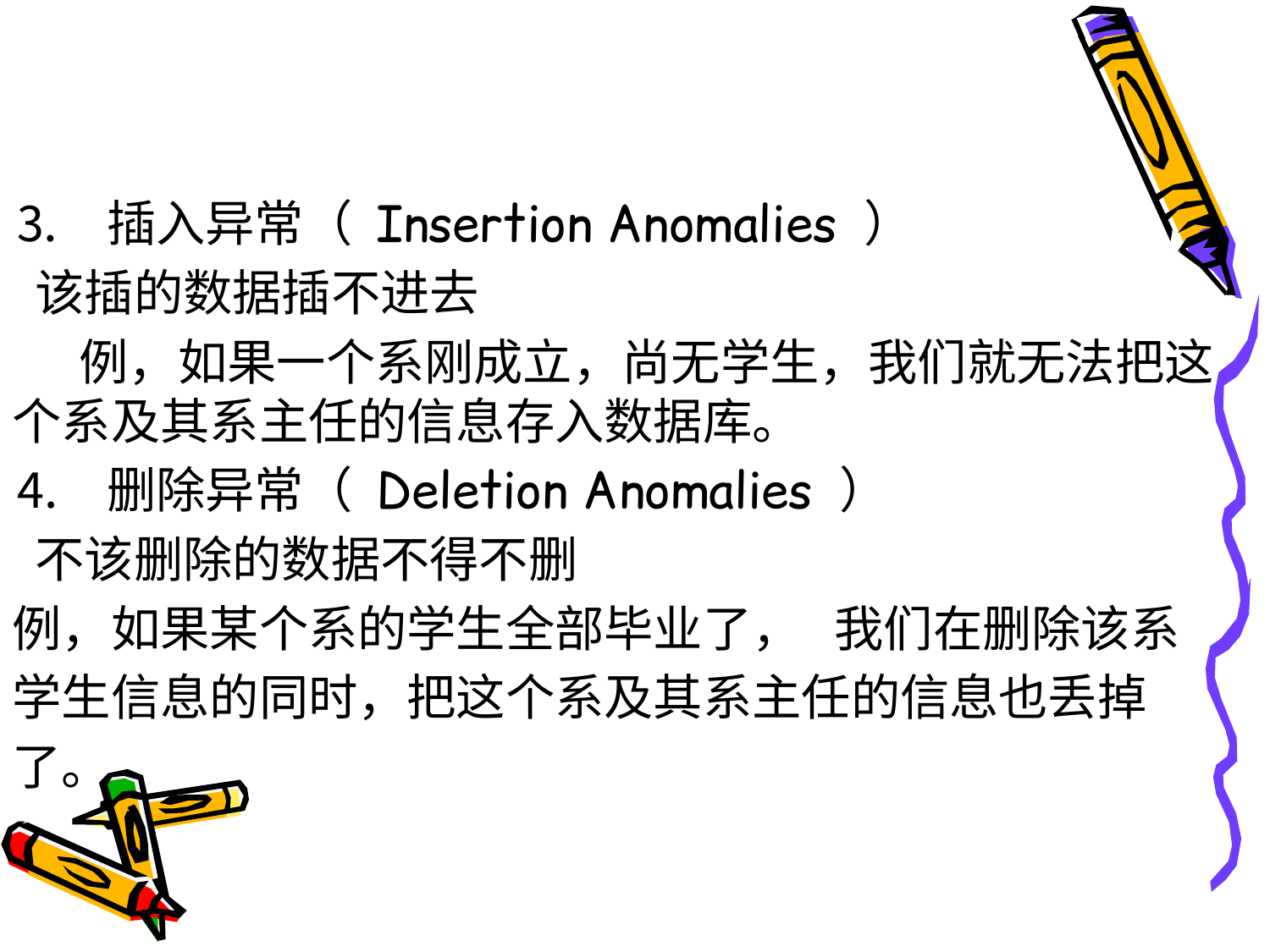

#
⒊   插入异常（ Insertion Anomalies ）
 该插的数据插不进去
     例，如果一个系刚成立，尚无学生，我们就无法把这个系及其系主任的信息存入数据库。
⒋   删除异常（ Deletion Anomalies ）
 不该删除的数据不得不删
例，如果某个系的学生全部毕业了，   我们在删除该系
学生信息的同时，把这个系及其系主任的信息也丢掉
了。